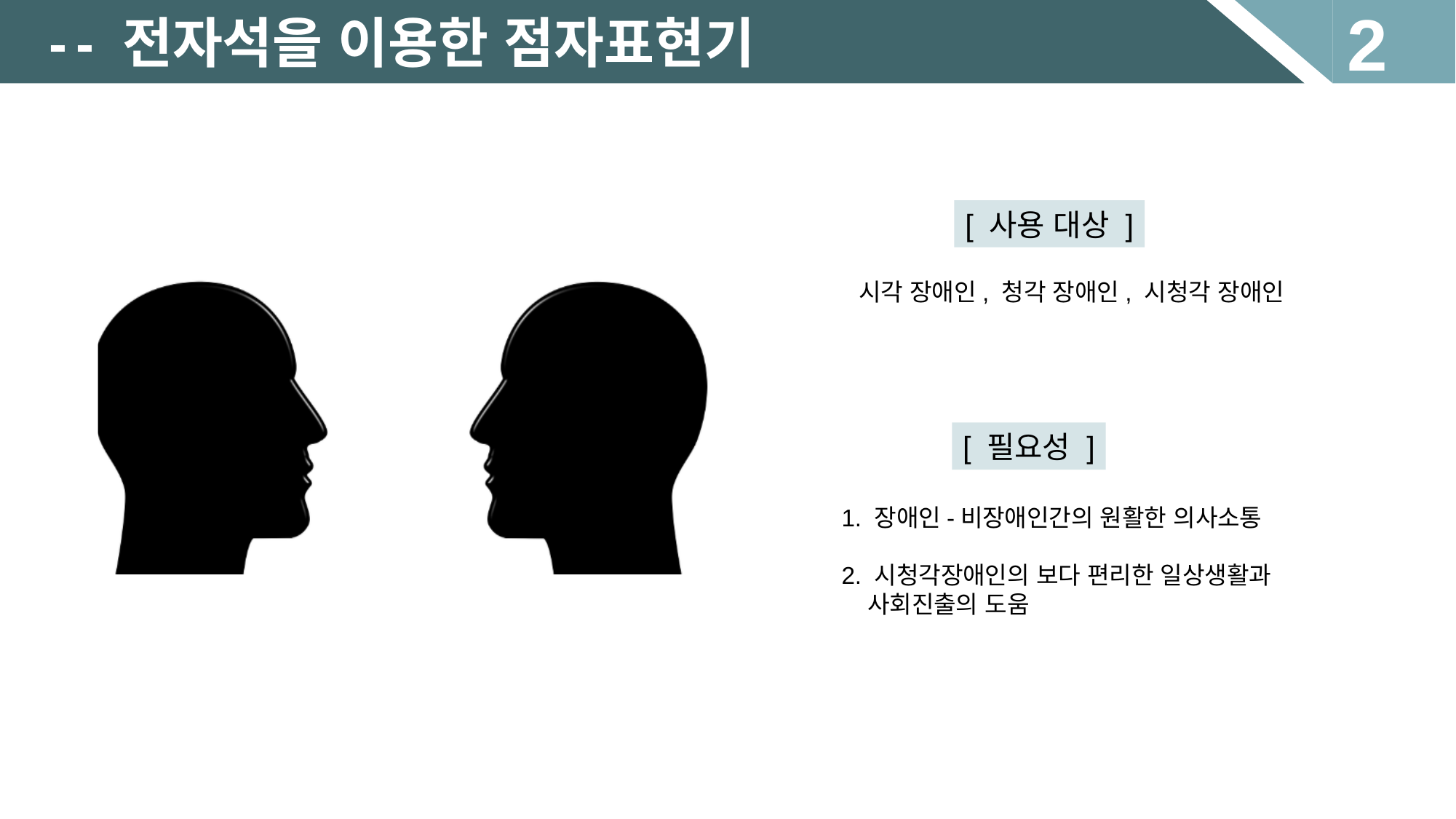

2

-
- 전자석을 이용한 점자표현기

[ 사용 대상 ]
시각 장애인, 청각 장애인, 시청각 장애인

[ 필요성 ]
1. 장애인-비장애인간의 원활한 의사소통

2. 시청각장애인의 보다 편리한 일상생활과
   사회진출의 도움